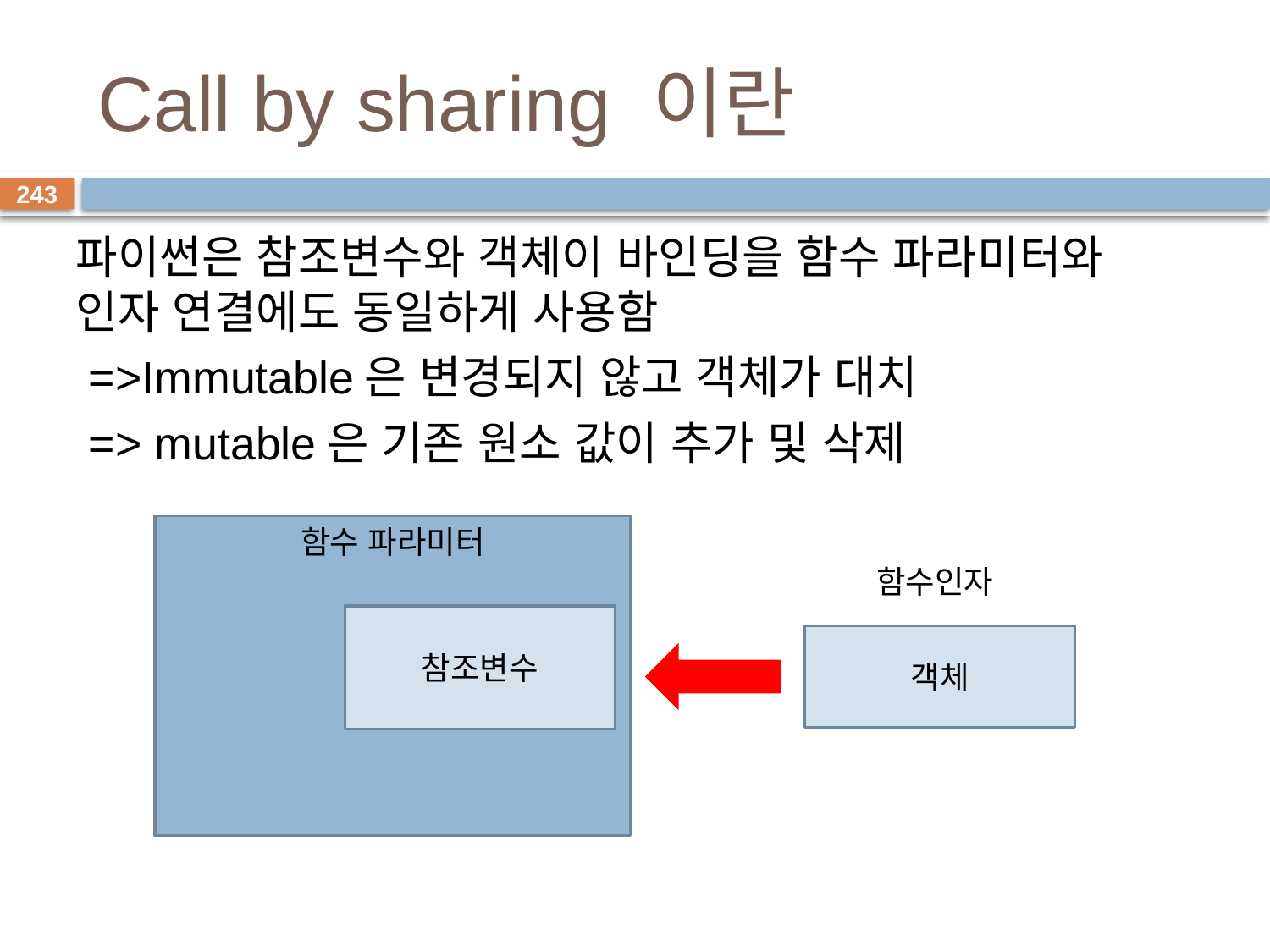

# Call by sharing 이란
243
파이썬은 참조변수와 객체이 바인딩을 함수 파라미터와 인자 연결에도 동일하게 사용함
 =>Immutable은 변경되지 않고 객체가 대치
 => mutable은 기존 원소 값이 추가 및 삭제
함수 파라미터
함수인자
참조변수
객체